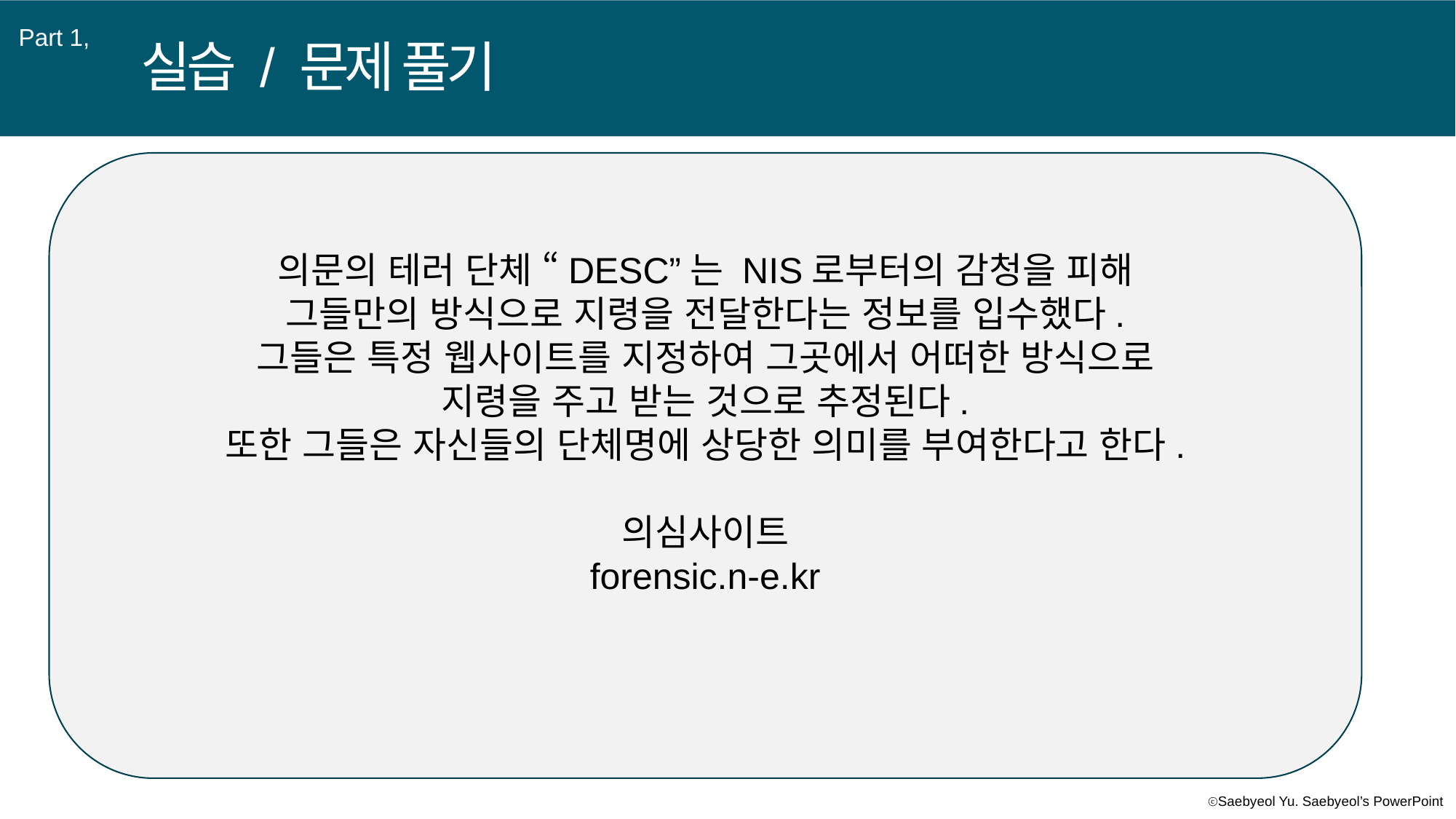

Part 1,
실습 / 문제 풀기
의문의 테러 단체 “DESC”는 NIS로부터의 감청을 피해
그들만의 방식으로 지령을 전달한다는 정보를 입수했다.
그들은 특정 웹사이트를 지정하여 그곳에서 어떠한 방식으로
지령을 주고 받는 것으로 추정된다.
또한 그들은 자신들의 단체명에 상당한 의미를 부여한다고 한다.

의심사이트
forensic.n-e.kr